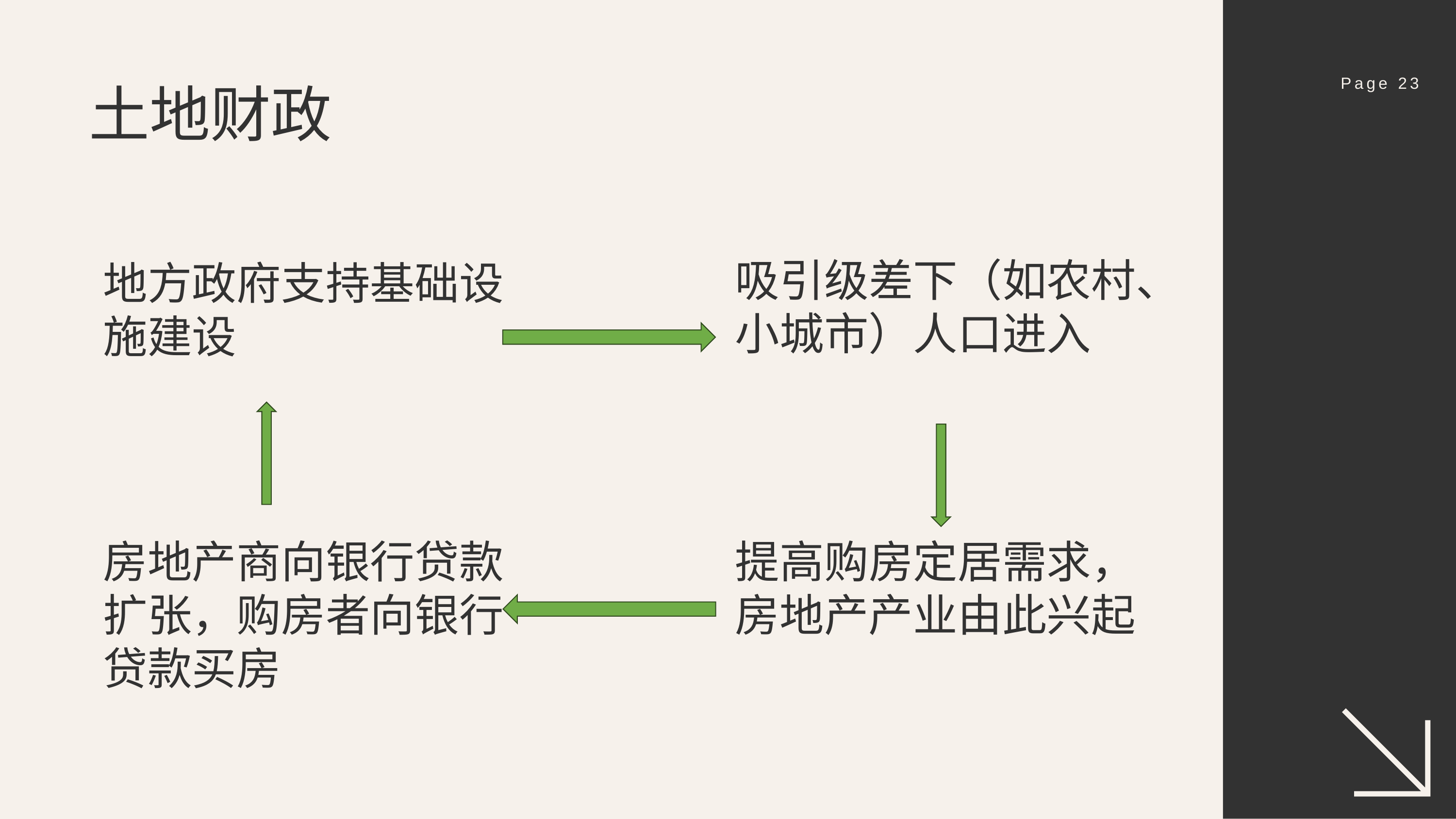

Page 23
土地财政
吸引级差下（如农村、小城市）人口进入
地方政府支持基础设施建设

房地产商向银行贷款扩张，购房者向银行贷款买房
提高购房定居需求，房地产产业由此兴起